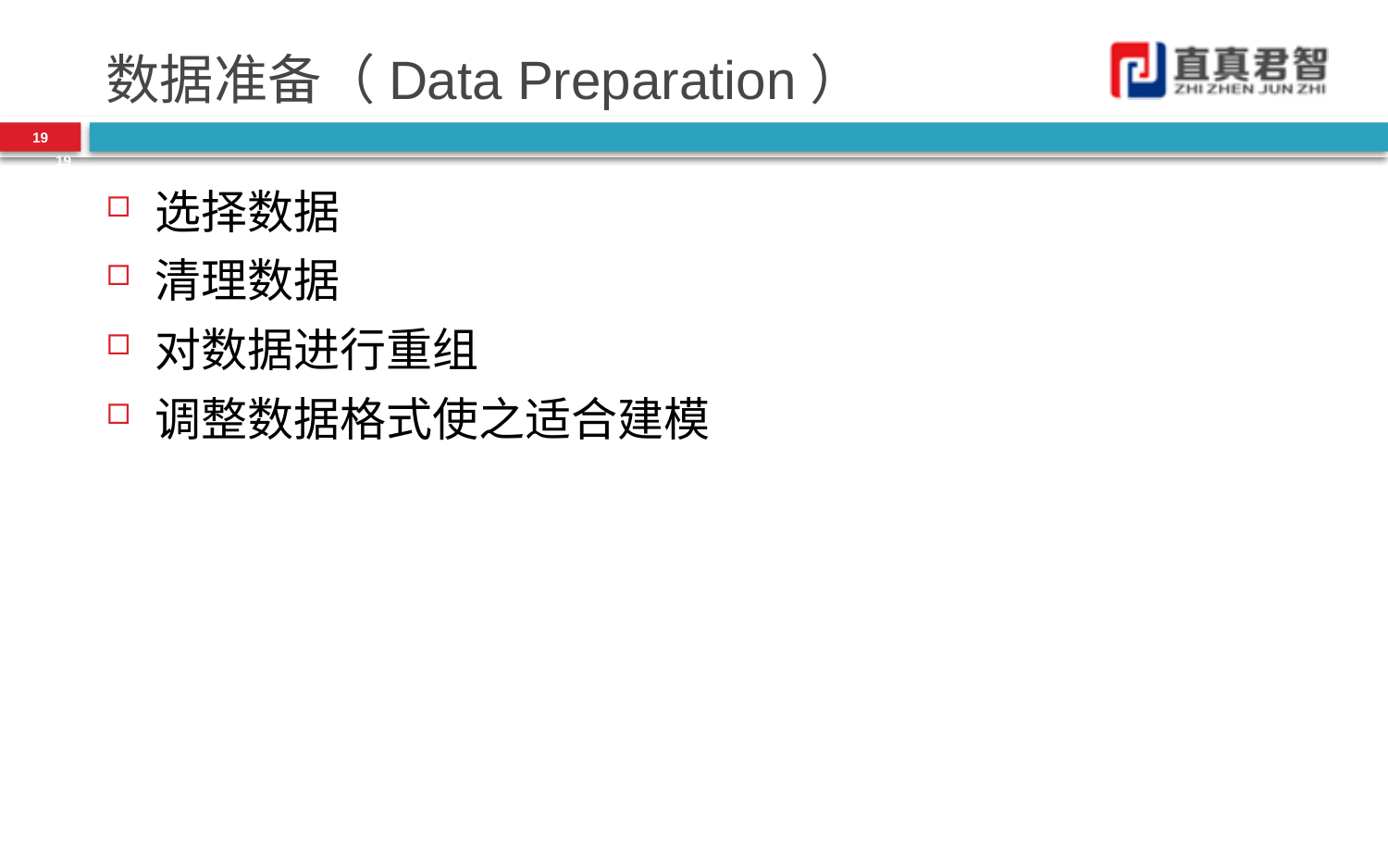

# 数据准备（Data Preparation）
19
19
选择数据
清理数据
对数据进行重组
调整数据格式使之适合建模